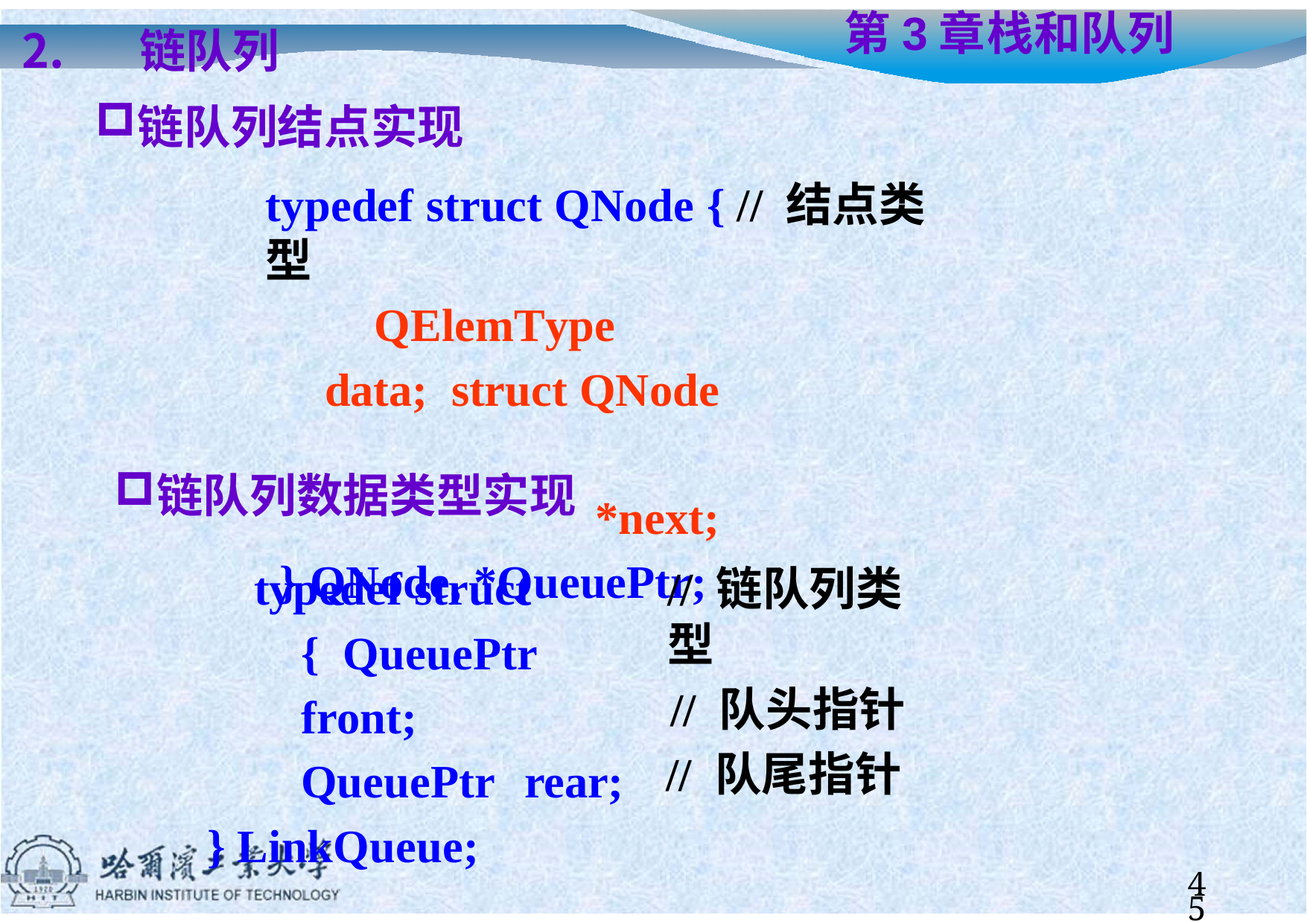

链队列
链队列结点实现
# 第3章	栈和队列

typedef struct QNode { // 结点类型
QElemType		data;  struct QNode	*next;
} QNode, *QueuePtr;
链队列数据类型实现
typedef struct {  QueuePtr	 front;  QueuePtr	rear;
} LinkQueue;
// 链队列类型
// 队头指针
// 队尾指针

45